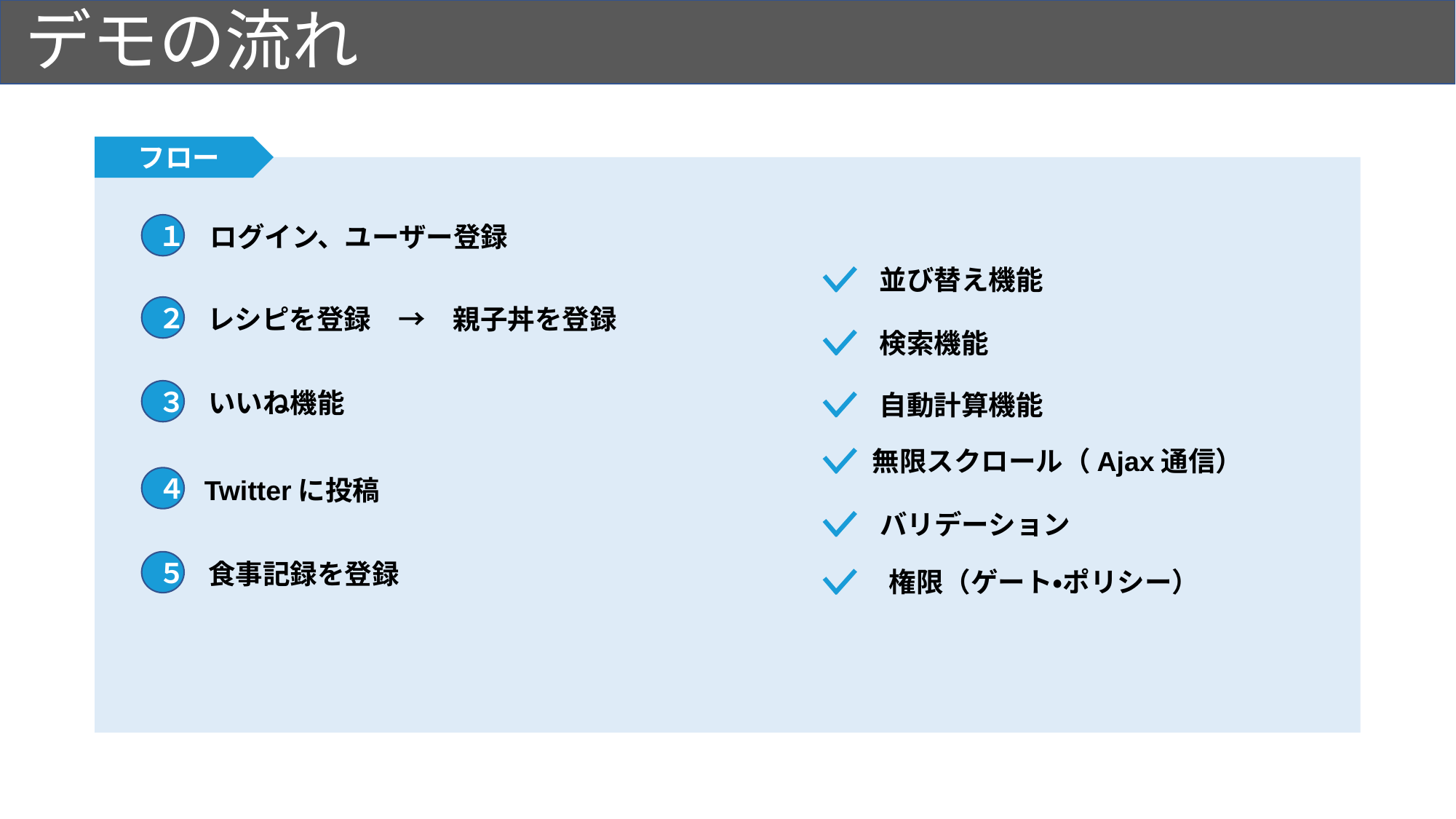

# デモの流れ
フロー

１
ログイン、ユーザー登録
並び替え機能
２
レシピを登録　→　親子丼を登録
検索機能
３
いいね機能
自動計算機能
無限スクロール（Ajax通信）
４
Twitterに投稿
バリデーション
５
食事記録を登録
権限（ゲート・ポリシー）
２
食材登録　→　卵を登録。